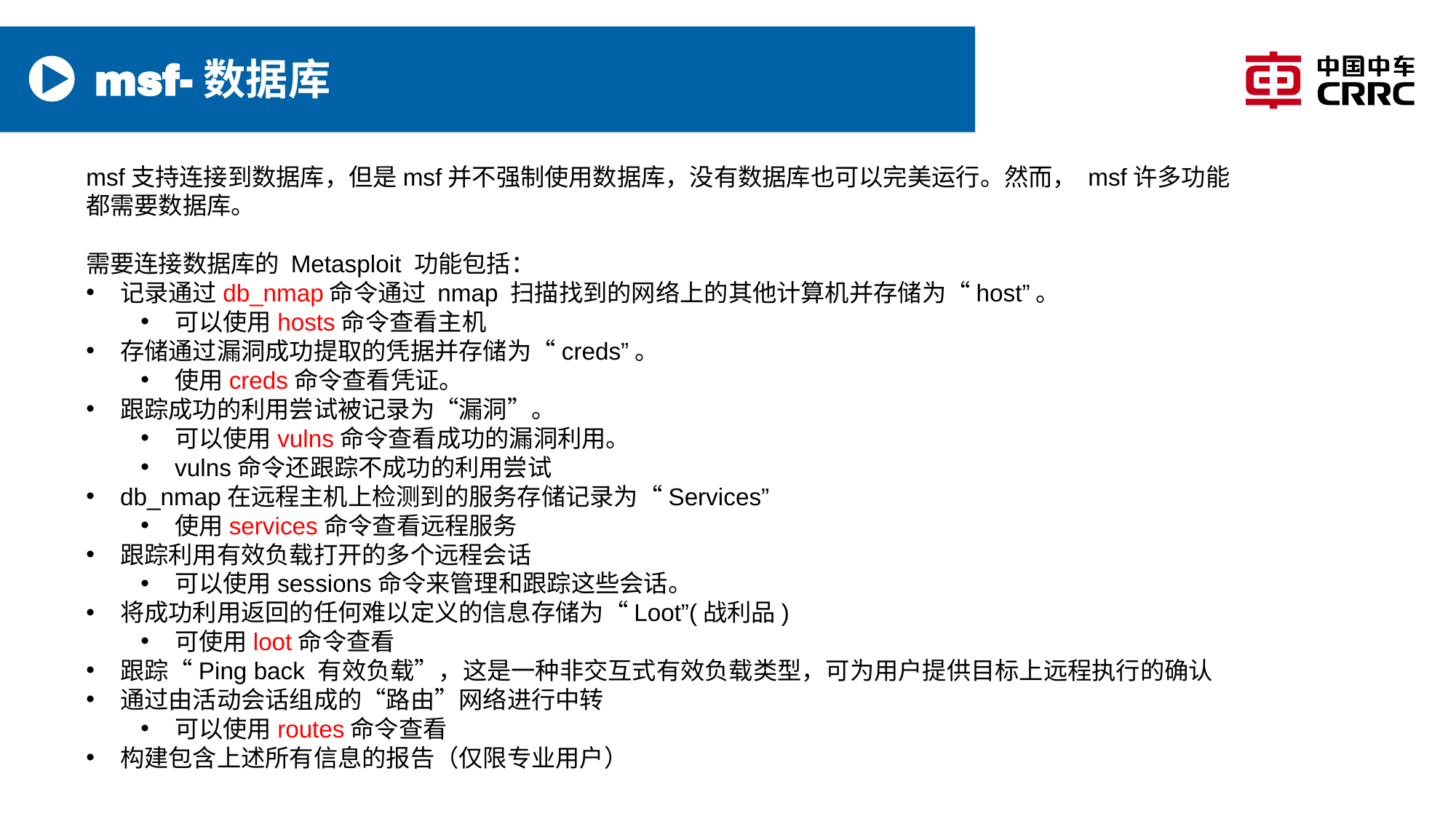

# msf-数据库
msf支持连接到数据库，但是msf并不强制使用数据库，没有数据库也可以完美运行。然而， msf许多功能都需要数据库。

需要连接数据库的 Metasploit 功能包括：
记录通过db_nmap命令通过 nmap 扫描找到的网络上的其他计算机并存储为“host”。
可以使用hosts命令查看主机
存储通过漏洞成功提取的凭据并存储为“creds”。
使用creds命令查看凭证。
跟踪成功的利用尝试被记录为“漏洞”。
可以使用vulns命令查看成功的漏洞利用。
vulns命令还跟踪不成功的利用尝试
db_nmap在远程主机上检测到的服务存储记录为“Services”
使用services命令查看远程服务
跟踪利用有效负载打开的多个远程会话
可以使用sessions命令来管理和跟踪这些会话。
将成功利用返回的任何难以定义的信息存储为“Loot”(战利品)
可使用loot命令查看
跟踪“Ping back 有效负载”，这是一种非交互式有效负载类型，可为用户提供目标上远程执行的确认
通过由活动会话组成的“路由”网络进行中转
可以使用routes命令查看
构建包含上述所有信息的报告（仅限专业用户）
63